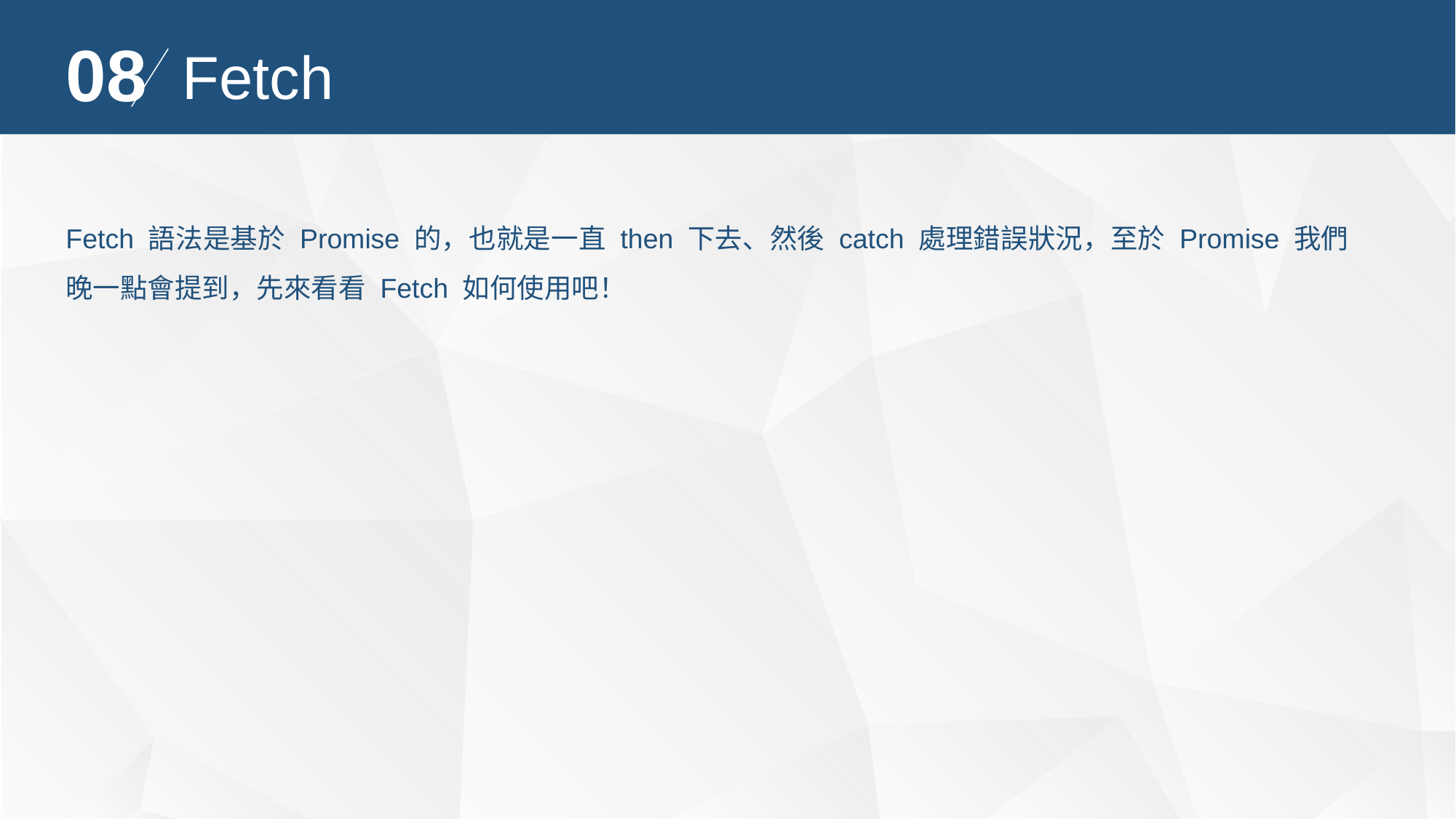

08
Fetch
Fetch 語法是基於 Promise 的，也就是一直 then 下去、然後 catch 處理錯誤狀況，至於 Promise 我們晚一點會提到，先來看看 Fetch 如何使用吧！